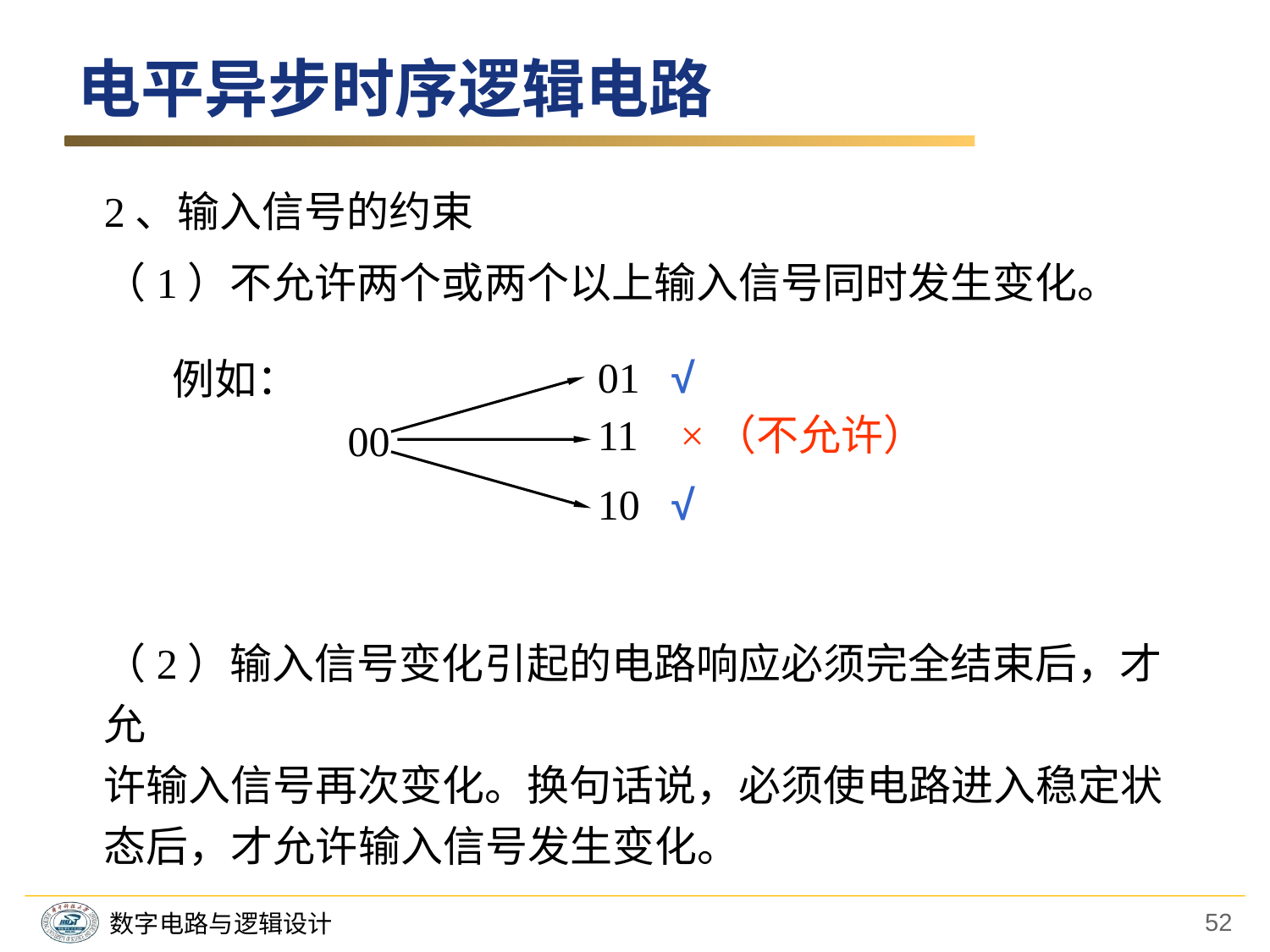

电平异步时序逻辑电路
2、输入信号的约束
（1）不允许两个或两个以上输入信号同时发生变化。
01   √
例如：

11    ×（不允许）
00

10   √
（2）输入信号变化引起的电路响应必须完全结束后，才允
许输入信号再次变化。换句话说，必须使电路进入稳定状态后，才允许输入信号发生变化。
52
数字电路与逻辑设计